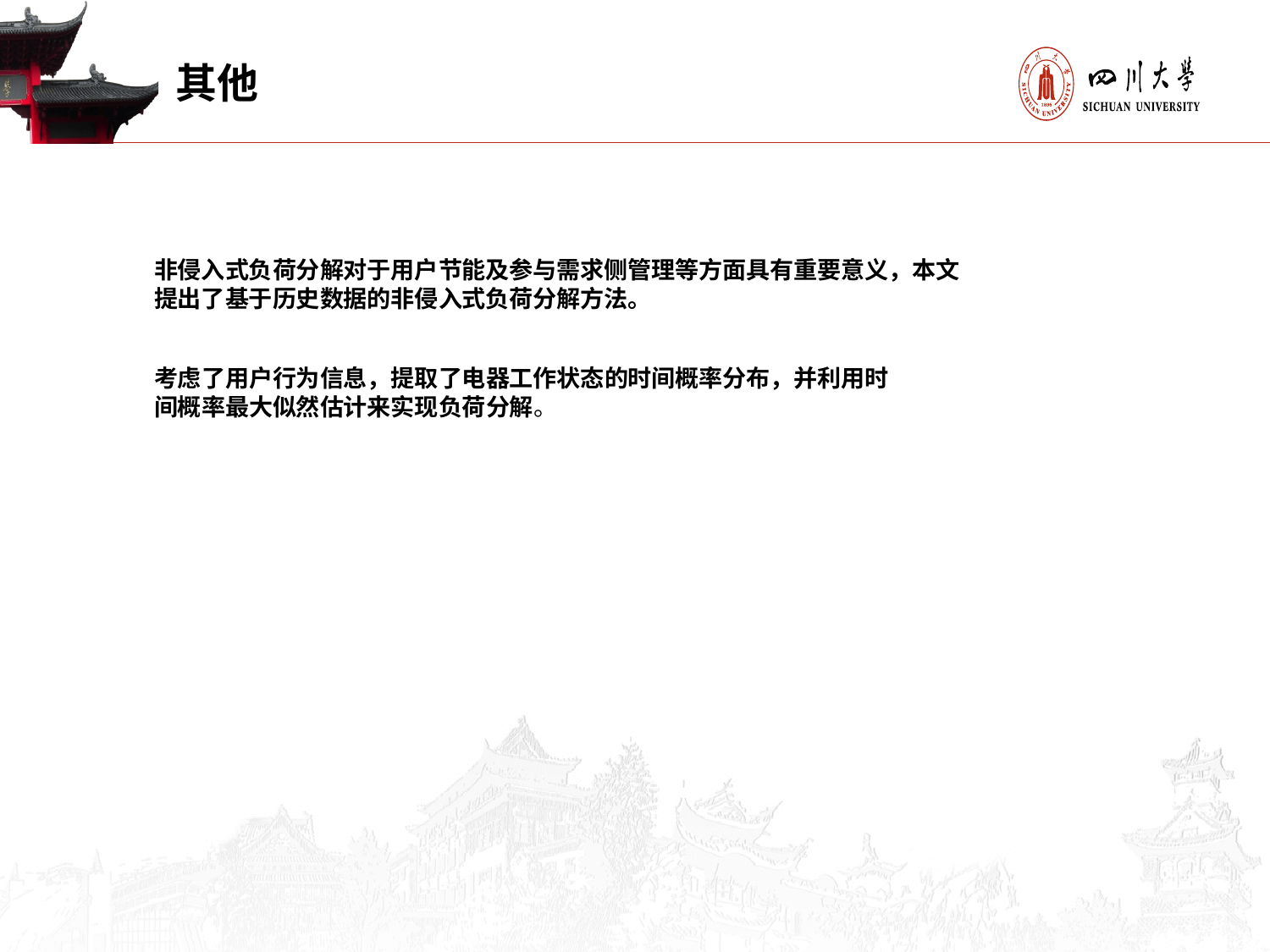

# 其他
非侵入式负荷分解对于用户节能及参与需求侧管理等方面具有重要意义，本文提出了基于历史数据的非侵入式负荷分解方法。
考虑了用户行为信息，提取了电器工作状态的时间概率分布，并利用时间概率最大似然估计来实现负荷分解。